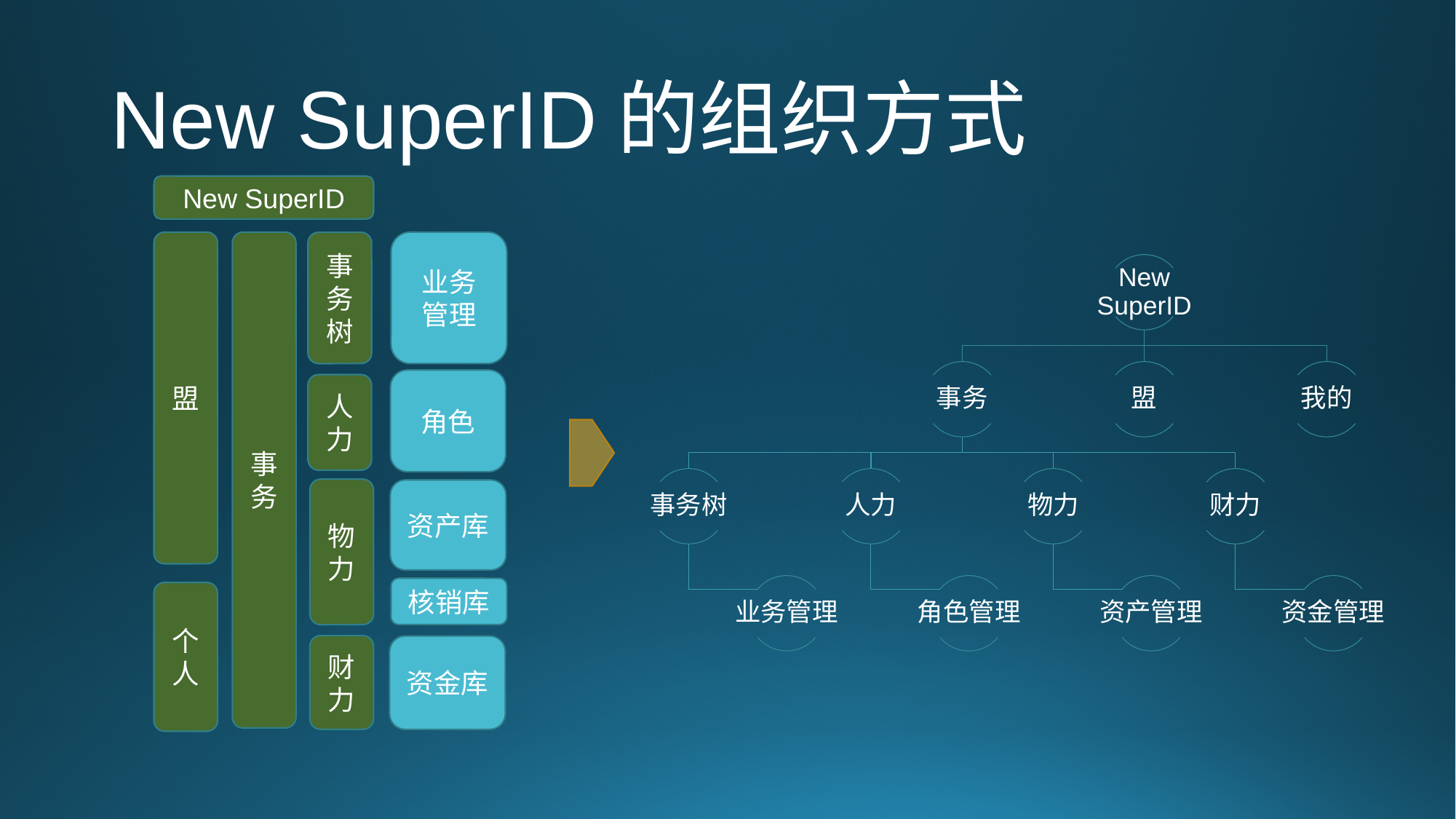

# New SuperID的组织方式
New SuperID
New SuperID
事务
事务树
业务管理
人力
角色管理
物力
资产管理
财力
资金管理
盟
我的
盟
事务
业务
管理
事务树
角色
人力

物力
资产库
核销库
个人
财力
资金库